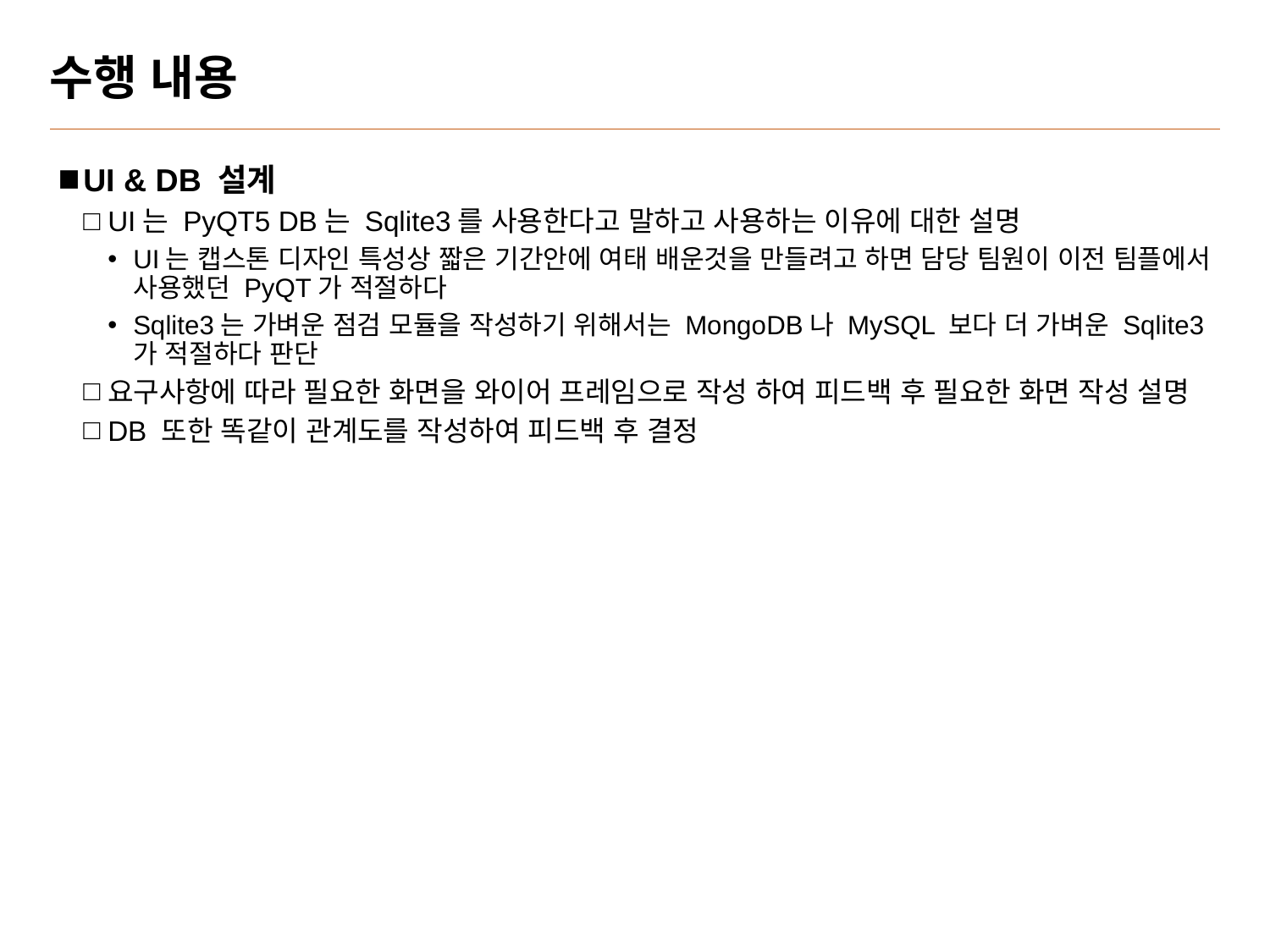

# 수행 내용
UI & DB 설계
UI는 PyQT5 DB는 Sqlite3를 사용한다고 말하고 사용하는 이유에 대한 설명
UI는 캡스톤 디자인 특성상 짧은 기간안에 여태 배운것을 만들려고 하면 담당 팀원이 이전 팀플에서 사용했던 PyQT가 적절하다
Sqlite3는 가벼운 점검 모듈을 작성하기 위해서는 MongoDB나 MySQL 보다 더 가벼운 Sqlite3가 적절하다 판단
요구사항에 따라 필요한 화면을 와이어 프레임으로 작성 하여 피드백 후 필요한 화면 작성 설명
DB 또한 똑같이 관계도를 작성하여 피드백 후 결정